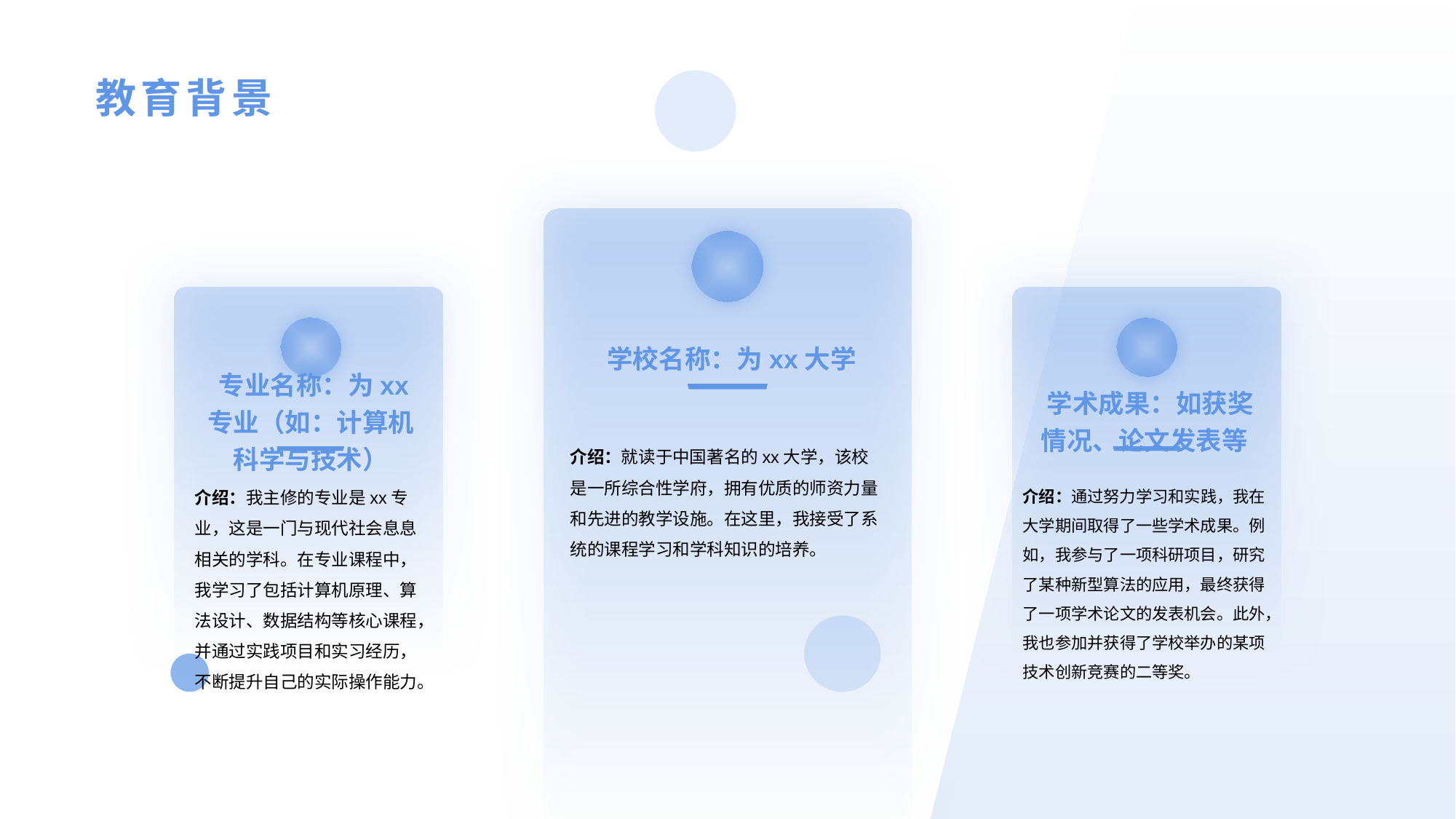

教育背景

专业特长

 学校名称：为xx大学

 专业名称：为xx专业（如：计算机科学与技术）
 学术成果：如获奖情况、论文发表等
介绍：就读于中国著名的xx大学，该校是一所综合性学府，拥有优质的师资力量和先进的教学设施。在这里，我接受了系统的课程学习和学科知识的培养。

介绍：我主修的专业是xx专业，这是一门与现代社会息息相关的学科。在专业课程中，我学习了包括计算机原理、算法设计、数据结构等核心课程，并通过实践项目和实习经历，不断提升自己的实际操作能力。
介绍：通过努力学习和实践，我在大学期间取得了一些学术成果。例如，我参与了一项科研项目，研究了某种新型算法的应用，最终获得了一项学术论文的发表机会。此外，我也参加并获得了学校举办的某项技术创新竞赛的二等奖。